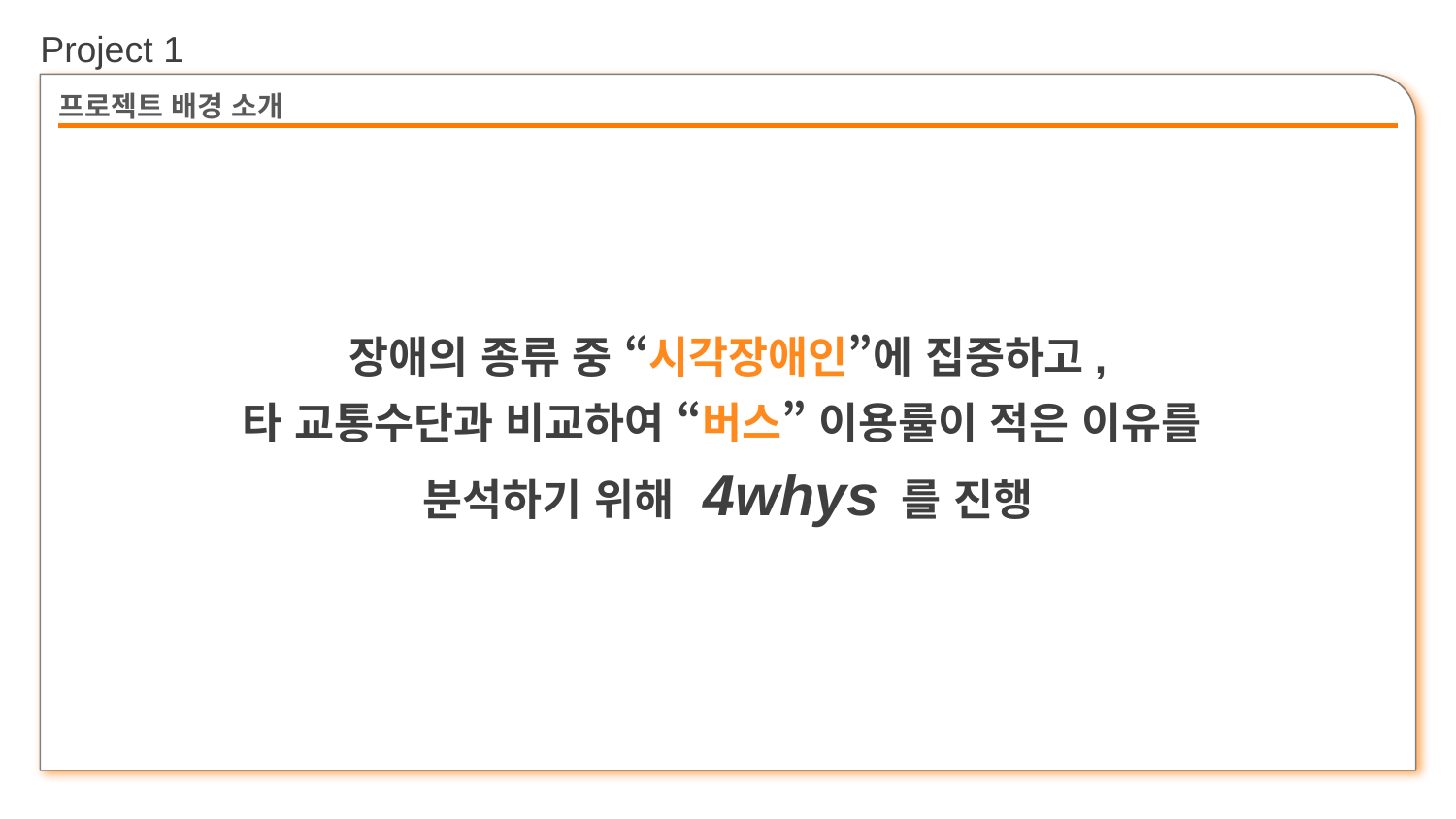

Project 1
# 프로젝트 배경 소개
장애의 종류 중 “시각장애인”에 집중하고,
타 교통수단과 비교하여 “버스” 이용률이 적은 이유를
분석하기 위해 4whys 를 진행